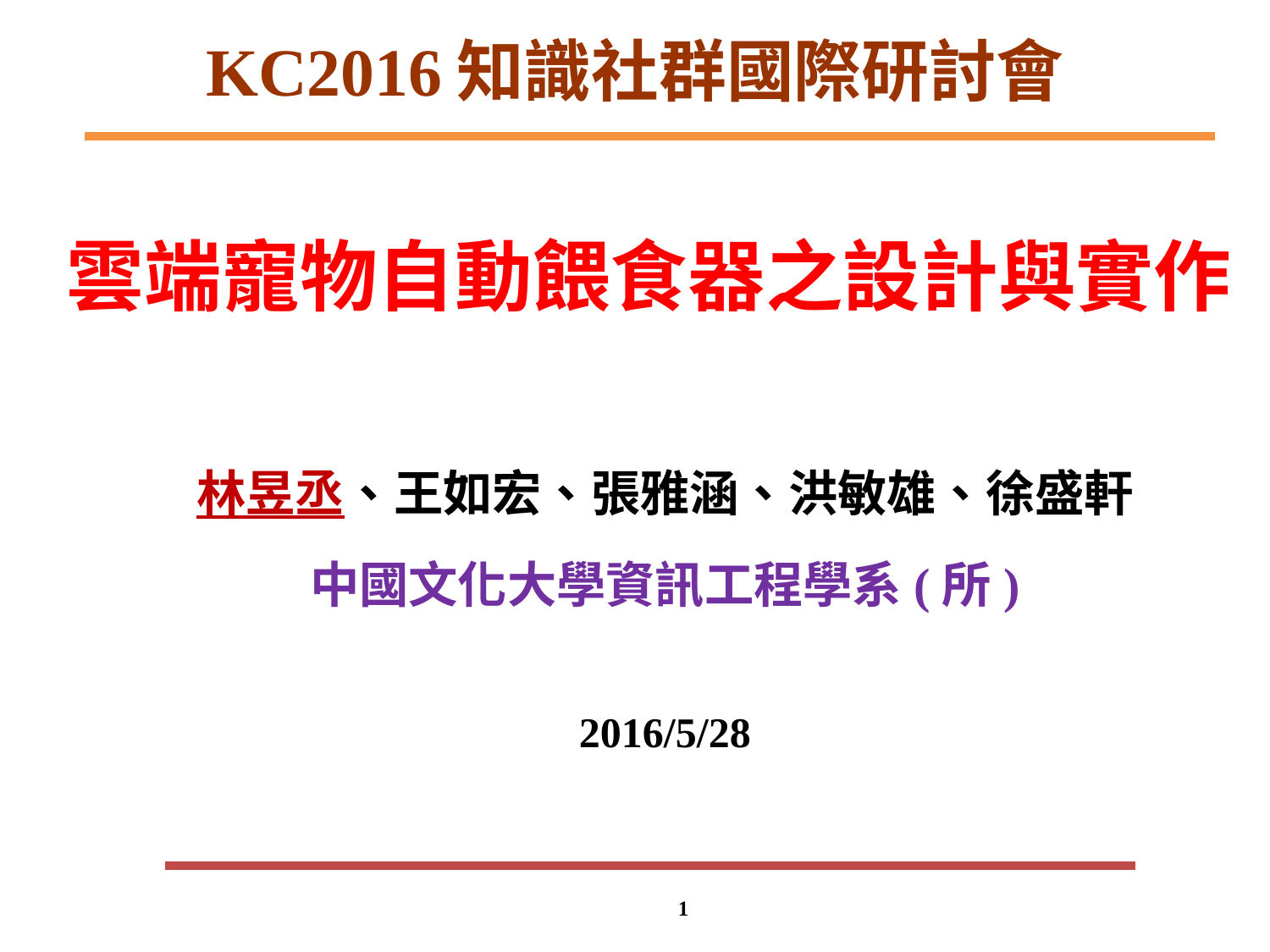

# KC2016知識社群國際研討會
雲端寵物自動餵食器之設計與實作
林昱丞、王如宏、張雅涵、洪敏雄、徐盛軒
中國文化大學資訊工程學系(所)

2016/5/28
1